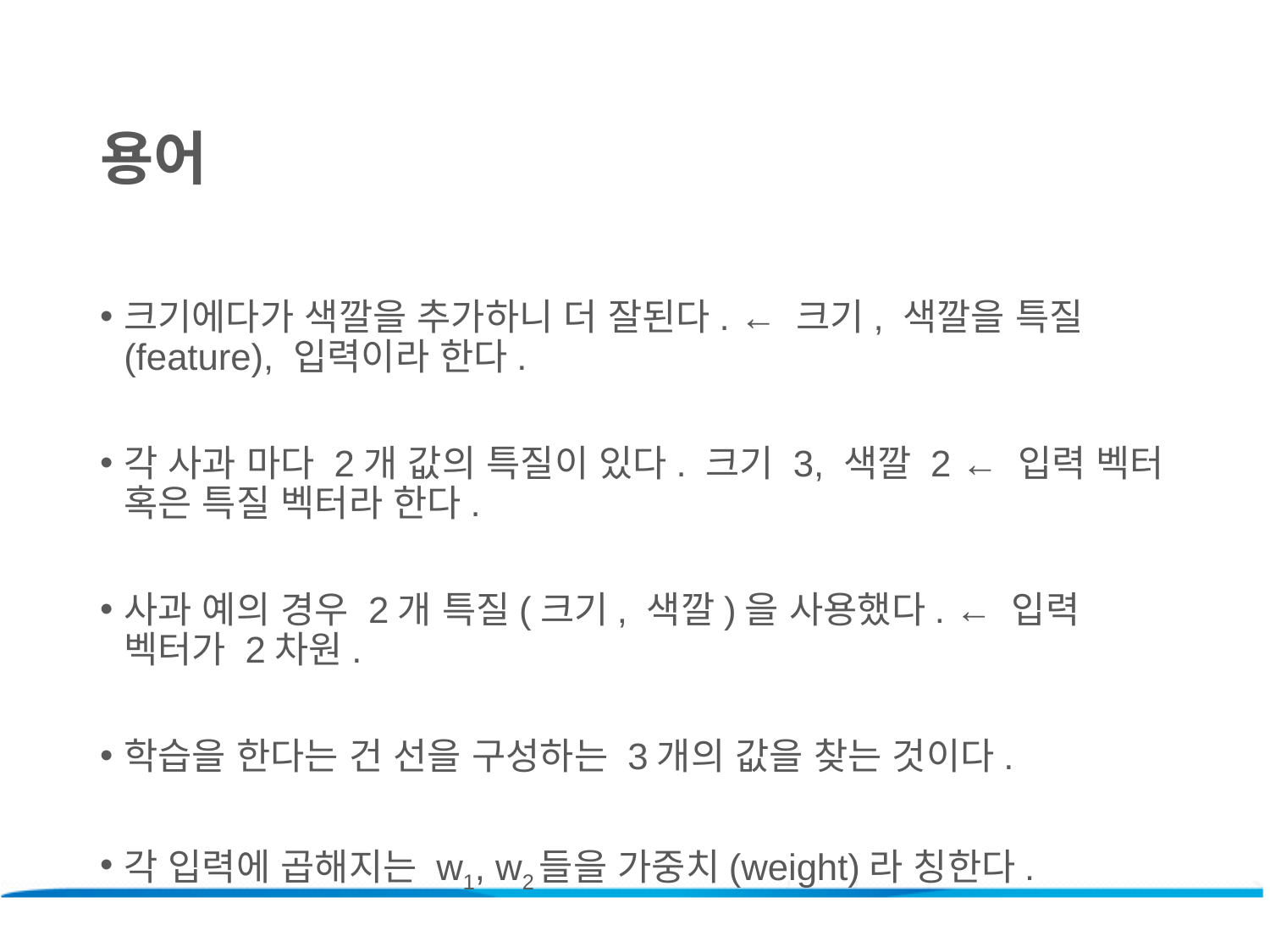

용어
크기에다가 색깔을 추가하니 더 잘된다. ← 크기, 색깔을 특질(feature), 입력이라 한다.

각 사과 마다 2개 값의 특질이 있다. 크기 3, 색깔 2 ← 입력 벡터 혹은 특질 벡터라 한다.

사과 예의 경우 2개 특질(크기, 색깔)을 사용했다. ← 입력 벡터가 2차원.

학습을 한다는 건 선을 구성하는 3개의 값을 찾는 것이다.

각 입력에 곱해지는 w1, w2들을 가중치(weight)라 칭한다.